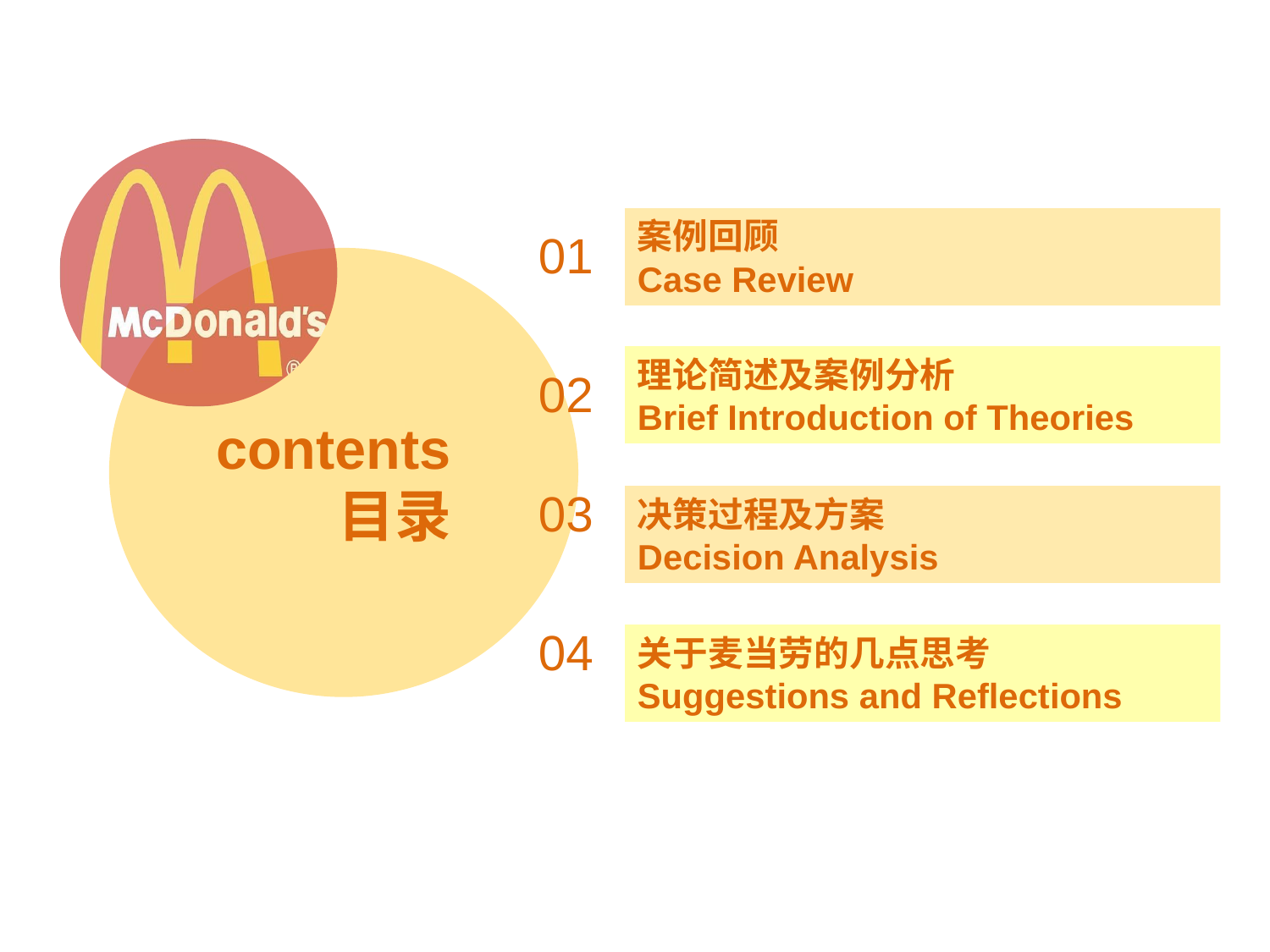

案例回顾
Case Review
01

理论简述及案例分析
Brief Introduction of Theories
02
contents
目录

03
决策过程及方案
Decision Analysis
04
关于麦当劳的几点思考
Suggestions and Reflections